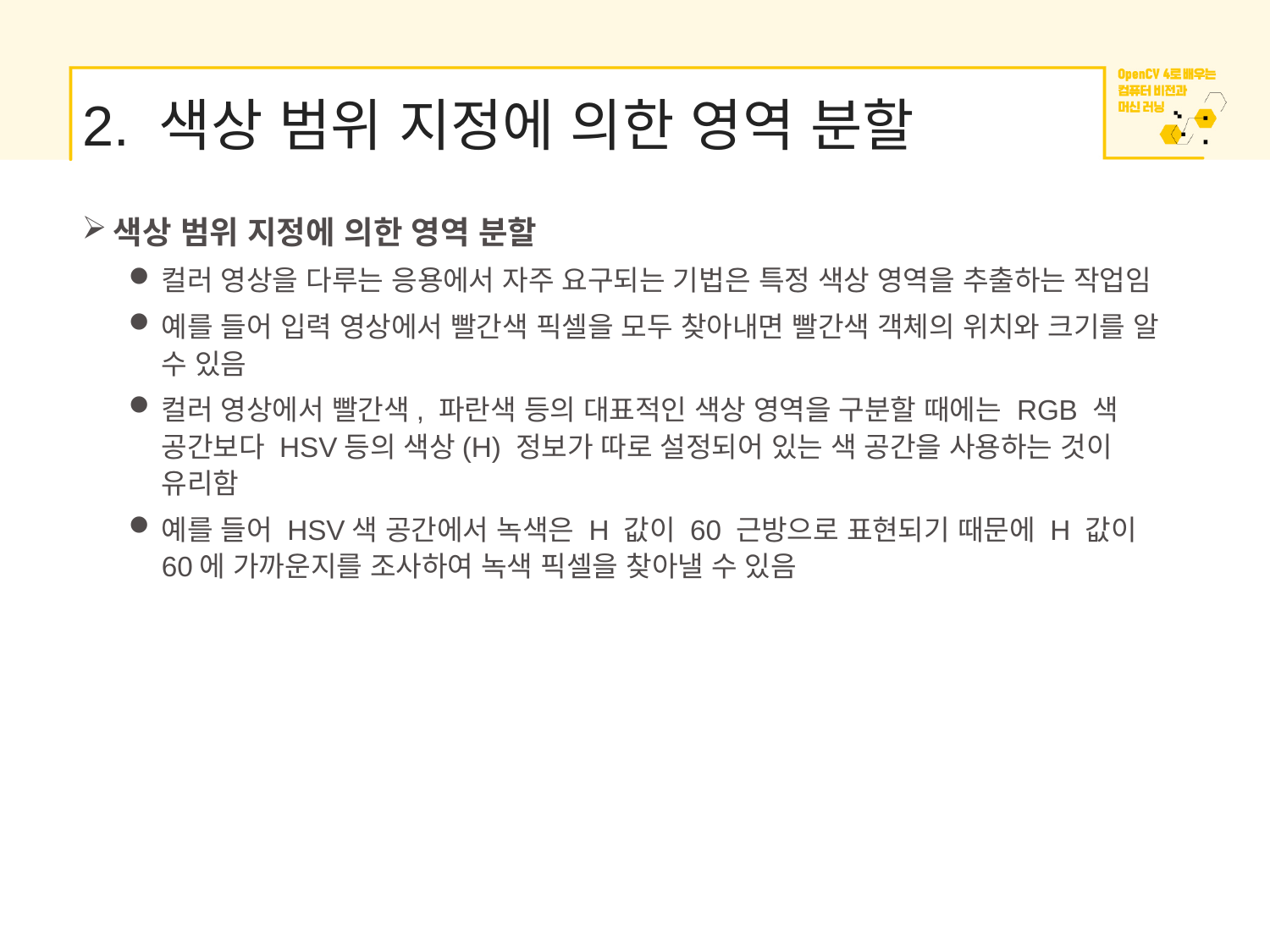

# 2. 색상 범위 지정에 의한 영역 분할
색상 범위 지정에 의한 영역 분할
컬러 영상을 다루는 응용에서 자주 요구되는 기법은 특정 색상 영역을 추출하는 작업임
예를 들어 입력 영상에서 빨간색 픽셀을 모두 찾아내면 빨간색 객체의 위치와 크기를 알 수 있음
컬러 영상에서 빨간색, 파란색 등의 대표적인 색상 영역을 구분할 때에는 RGB 색 공간보다 HSV등의 색상(H) 정보가 따로 설정되어 있는 색 공간을 사용하는 것이 유리함
예를 들어 HSV색 공간에서 녹색은 H 값이 60 근방으로 표현되기 때문에 H 값이 60에 가까운지를 조사하여 녹색 픽셀을 찾아낼 수 있음